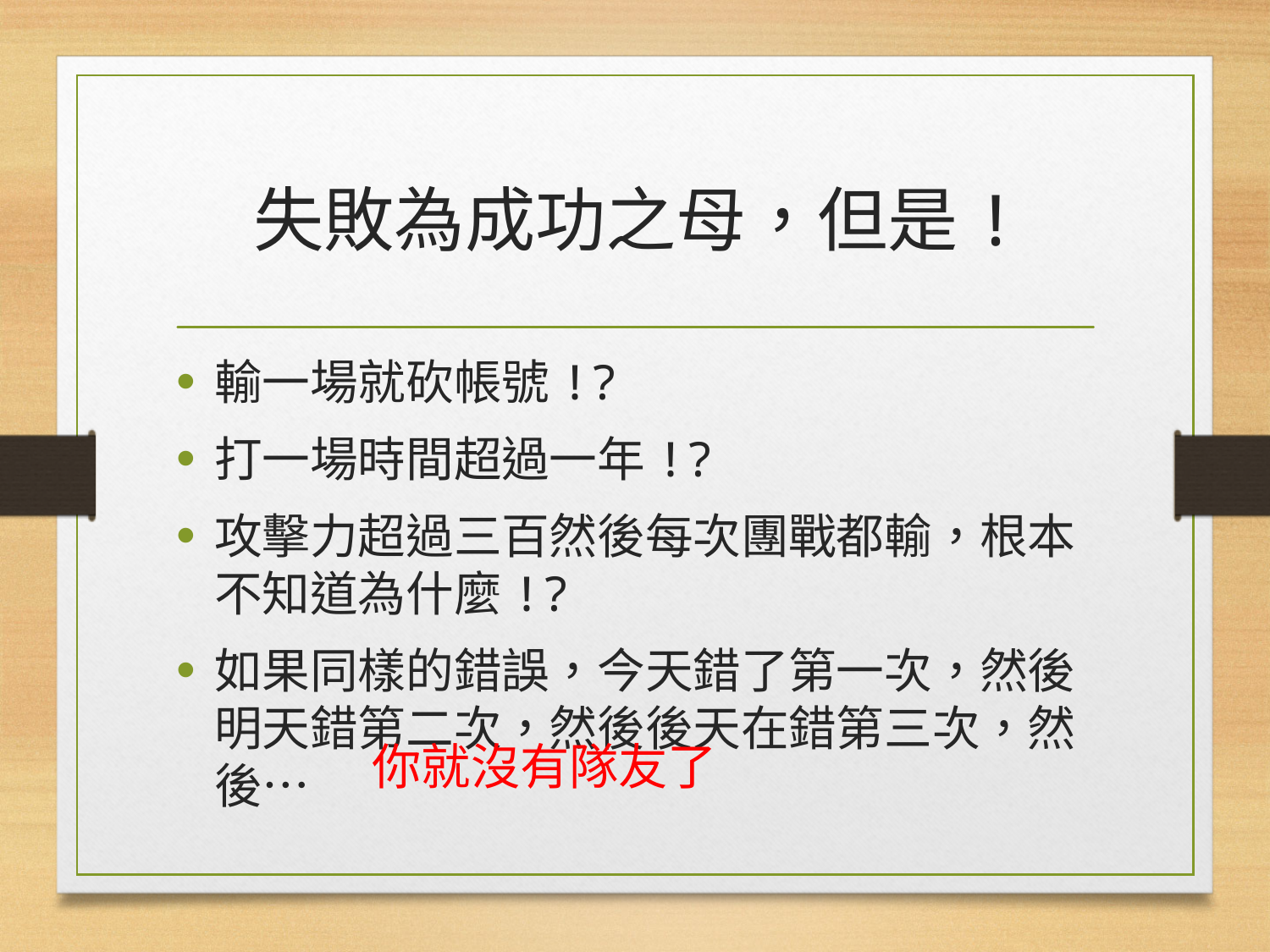

# 失敗為成功之母，但是!
輸一場就砍帳號!?
打一場時間超過一年!?
攻擊力超過三百然後每次團戰都輸，根本不知道為什麼!?
如果同樣的錯誤，今天錯了第一次，然後明天錯第二次，然後後天在錯第三次，然後…
你就沒有隊友了